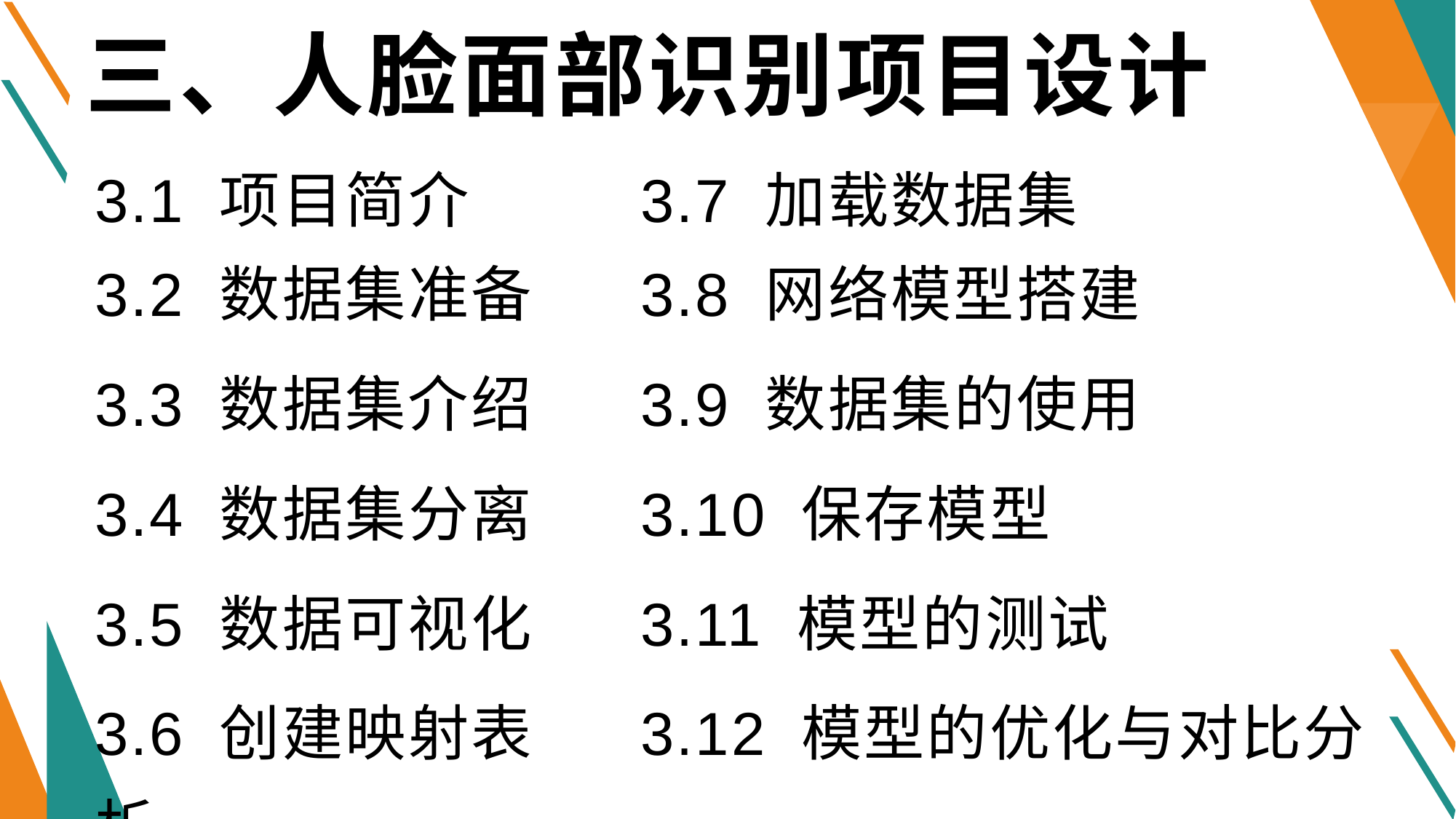

# 三、人脸面部识别项目设计
3.1 项目简介      	3.7 加载数据集
3.2 数据集准备   	3.8 网络模型搭建
3.3 数据集介绍   	3.9 数据集的使用
3.4 数据集分离   	3.10 保存模型
3.5 数据可视化   	3.11 模型的测试
3.6 创建映射表   	3.12 模型的优化与对比分析